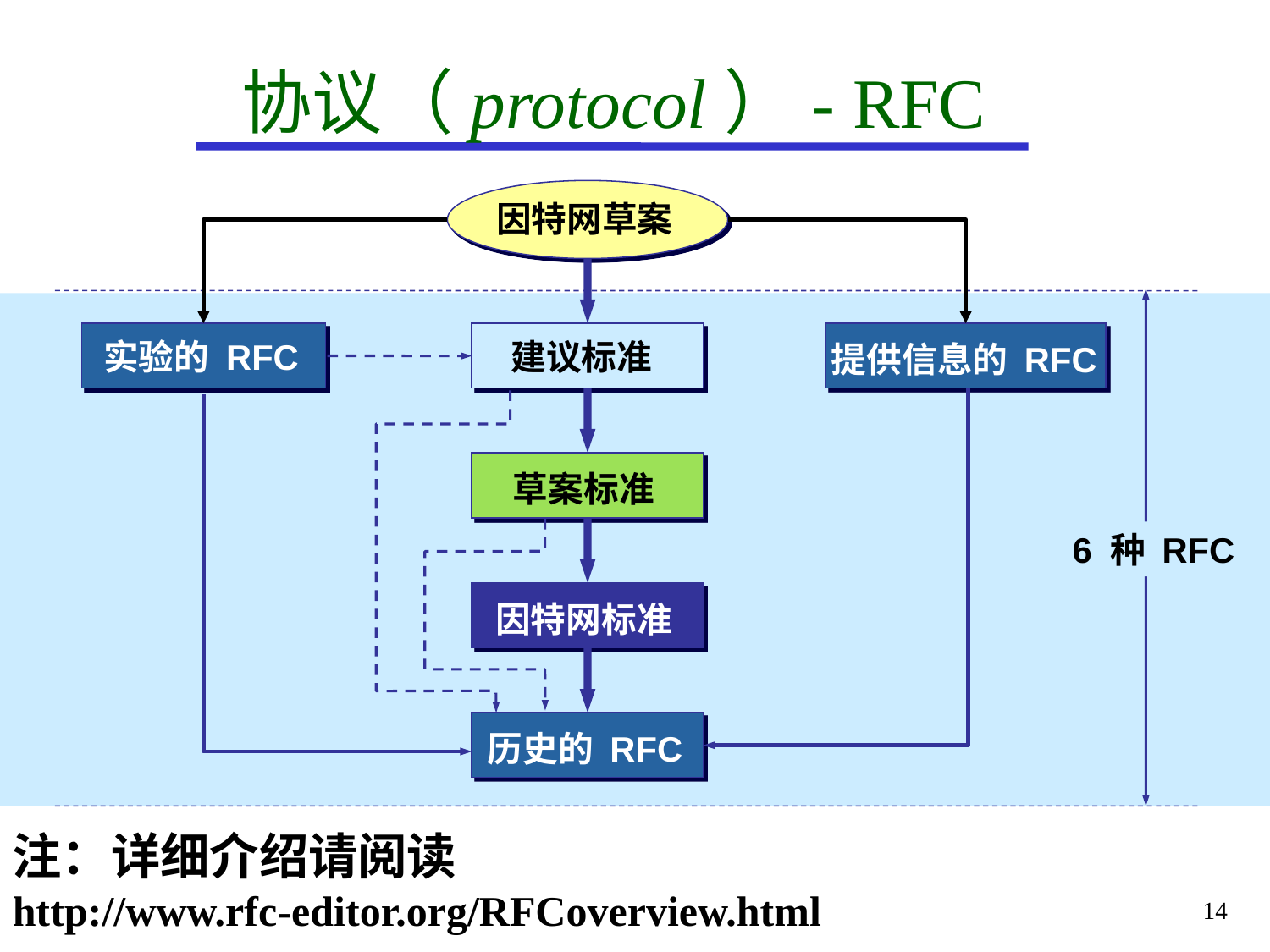

# 协议（protocol）- RFC

因特网草案

建议标准
实验的 RFC
提供信息的 RFC

草案标准

6 种 RFC

因特网标准

历史的 RFC

注：详细介绍请阅读
http://www.rfc-editor.org/RFCoverview.html
14